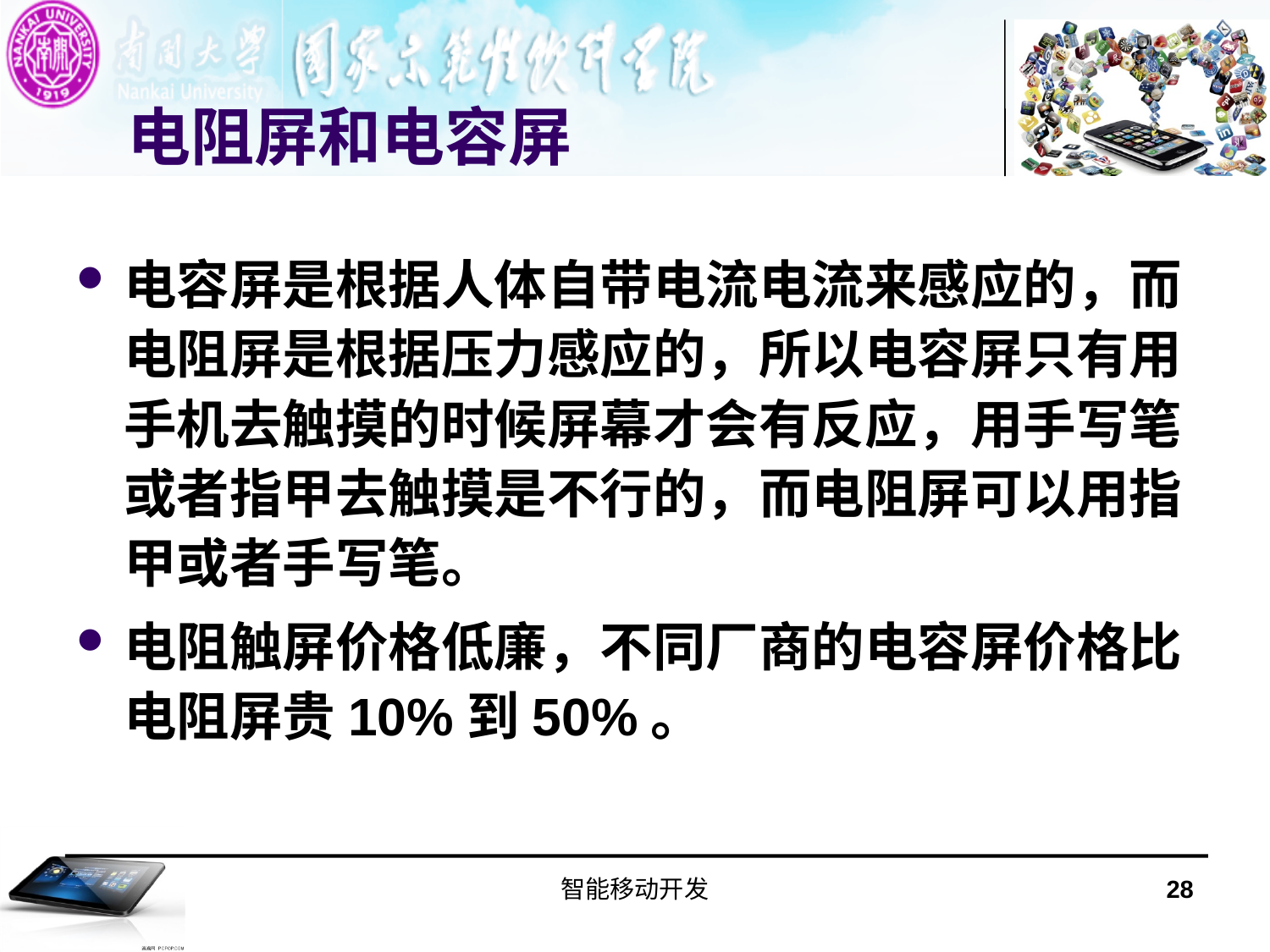

# 电阻屏和电容屏
电容屏是根据人体自带电流电流来感应的，而电阻屏是根据压力感应的，所以电容屏只有用手机去触摸的时候屏幕才会有反应，用手写笔或者指甲去触摸是不行的，而电阻屏可以用指甲或者手写笔。
电阻触屏价格低廉，不同厂商的电容屏价格比电阻屏贵10%到50%。

智能移动开发
28